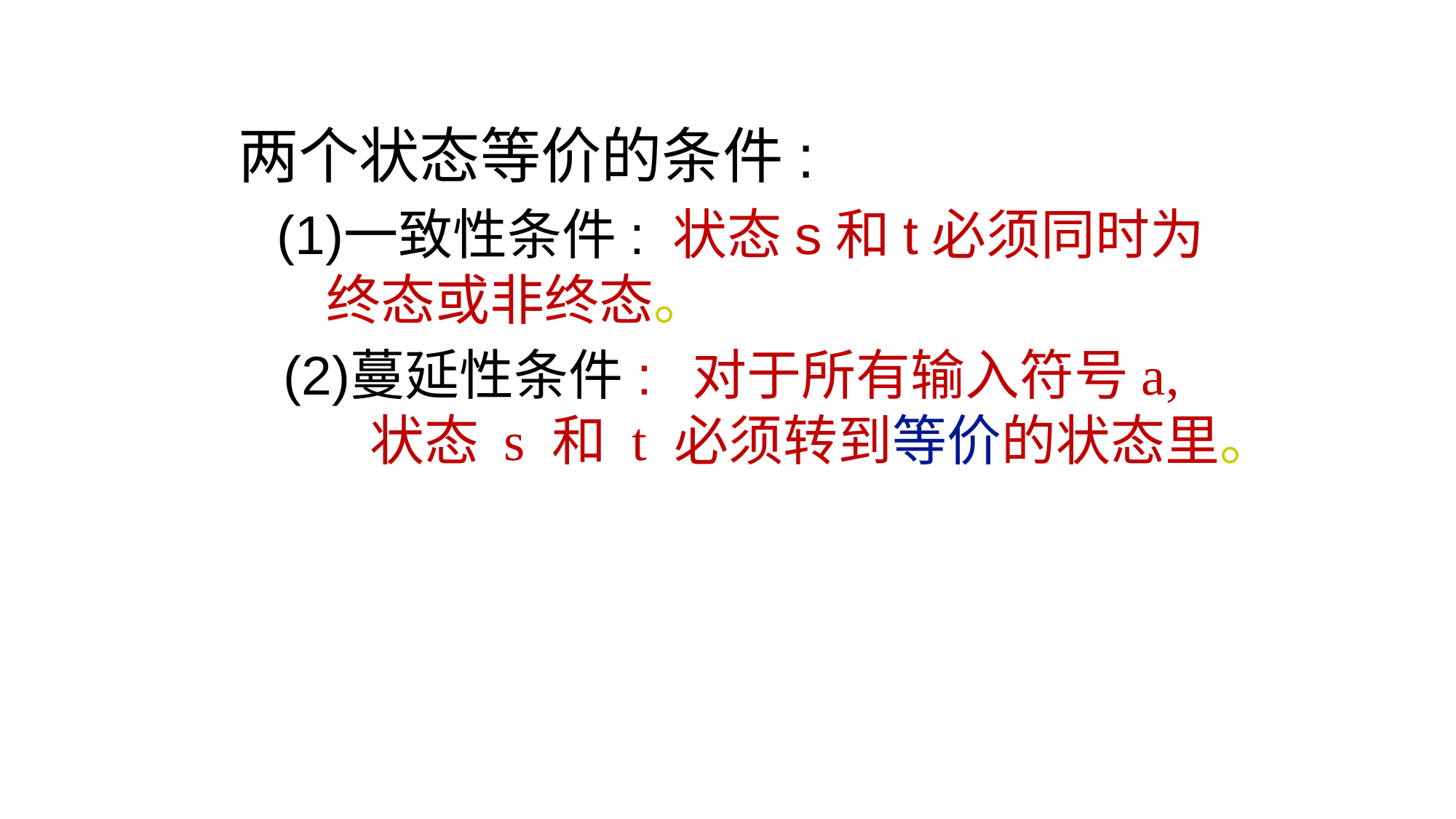

#
两个状态等价的条件:
一致性条件: 状态s和t必须同时为
   终态或非终态。
蔓延性条件:  对于所有输入符号a,
      状态 s 和 t 必须转到等价的状态里。